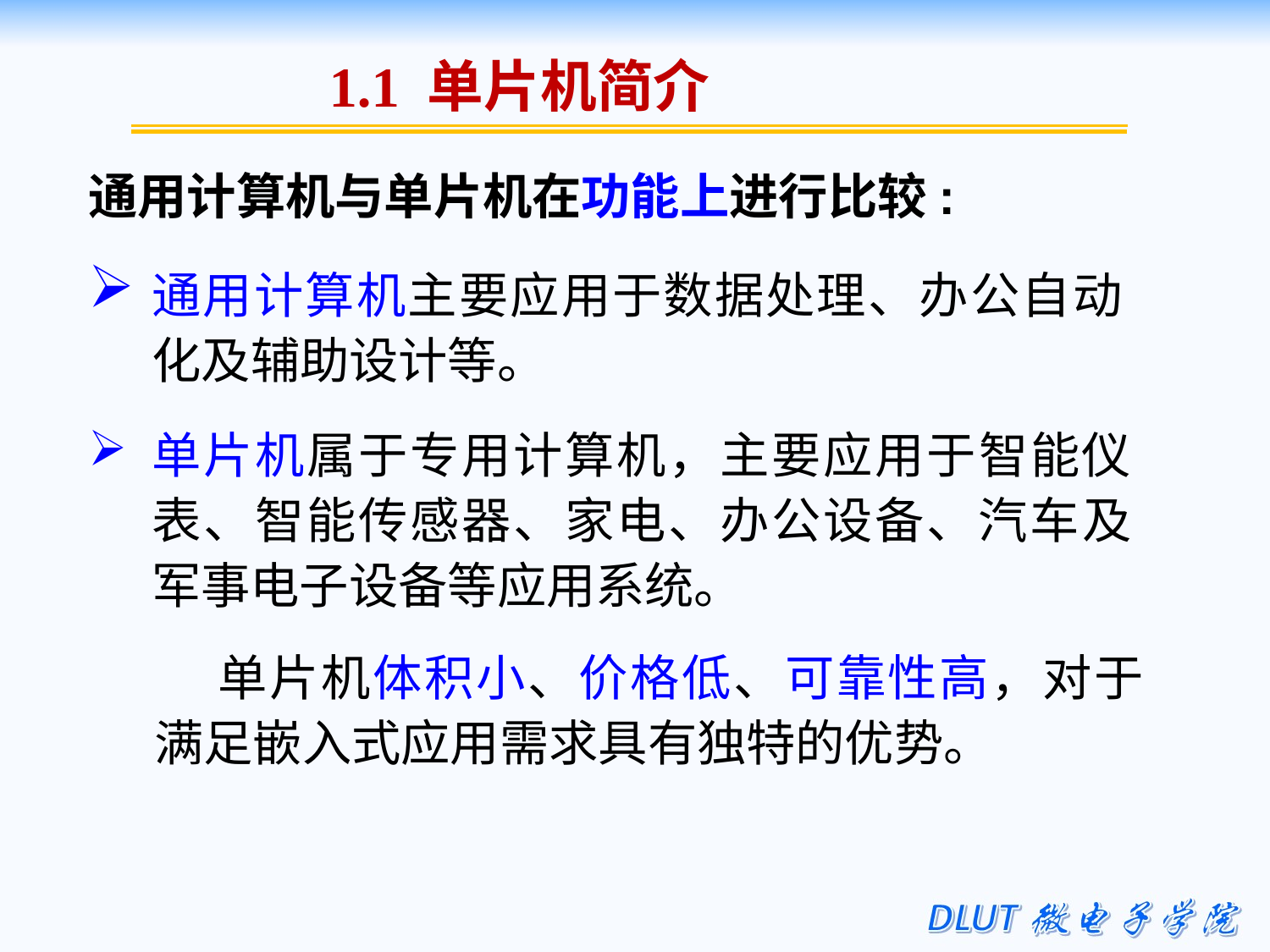

1.1 单片机简介
通用计算机与单片机在功能上进行比较:
通用计算机主要应用于数据处理、办公自动化及辅助设计等。
单片机属于专用计算机，主要应用于智能仪表、智能传感器、家电、办公设备、汽车及军事电子设备等应用系统。
单片机体积小、价格低、可靠性高，对于满足嵌入式应用需求具有独特的优势。